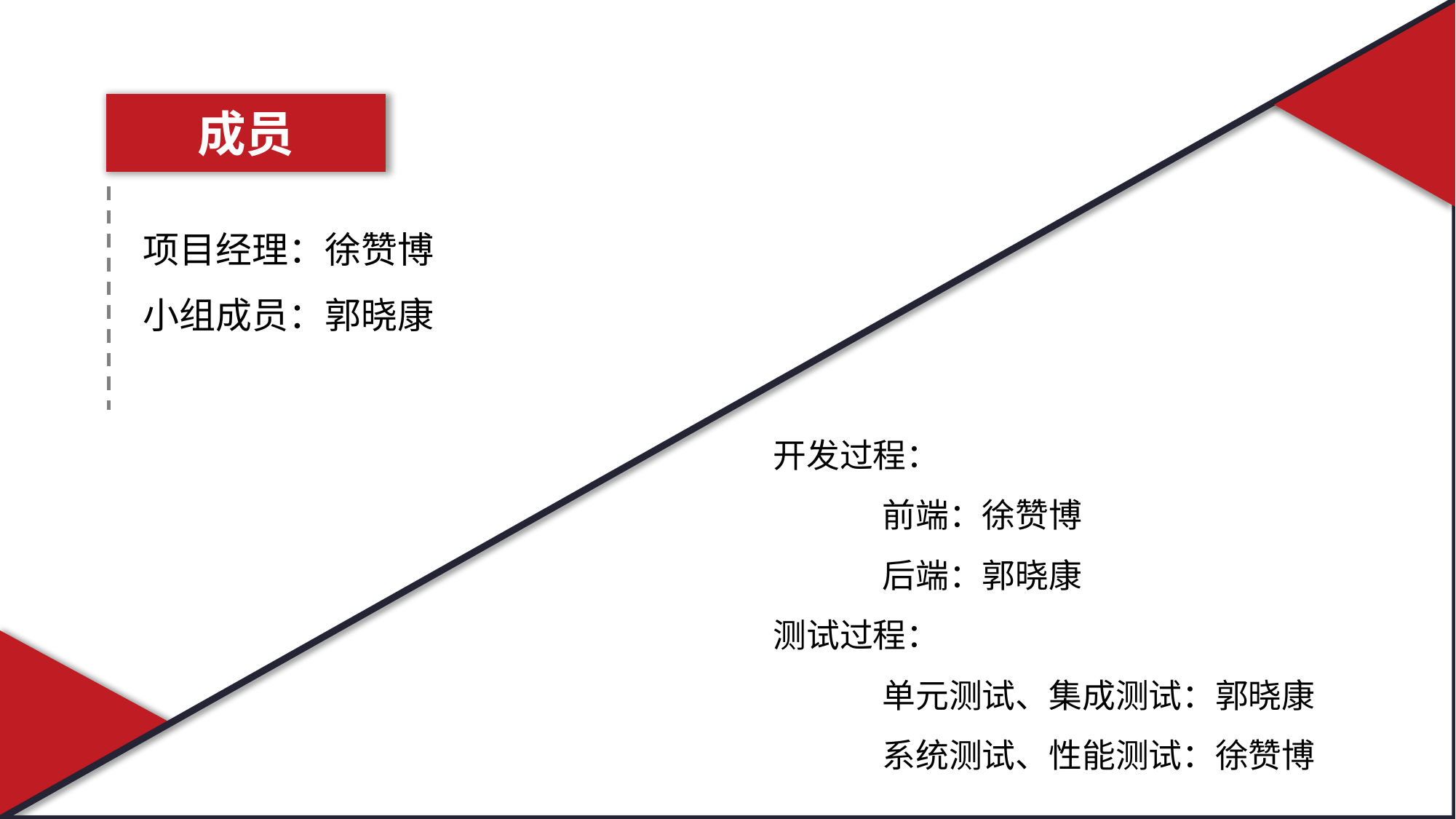

成员
项目经理：徐赞博
小组成员：郭晓康
开发过程：
	前端：徐赞博
	后端：郭晓康
测试过程：
	单元测试、集成测试：郭晓康
	系统测试、性能测试：徐赞博